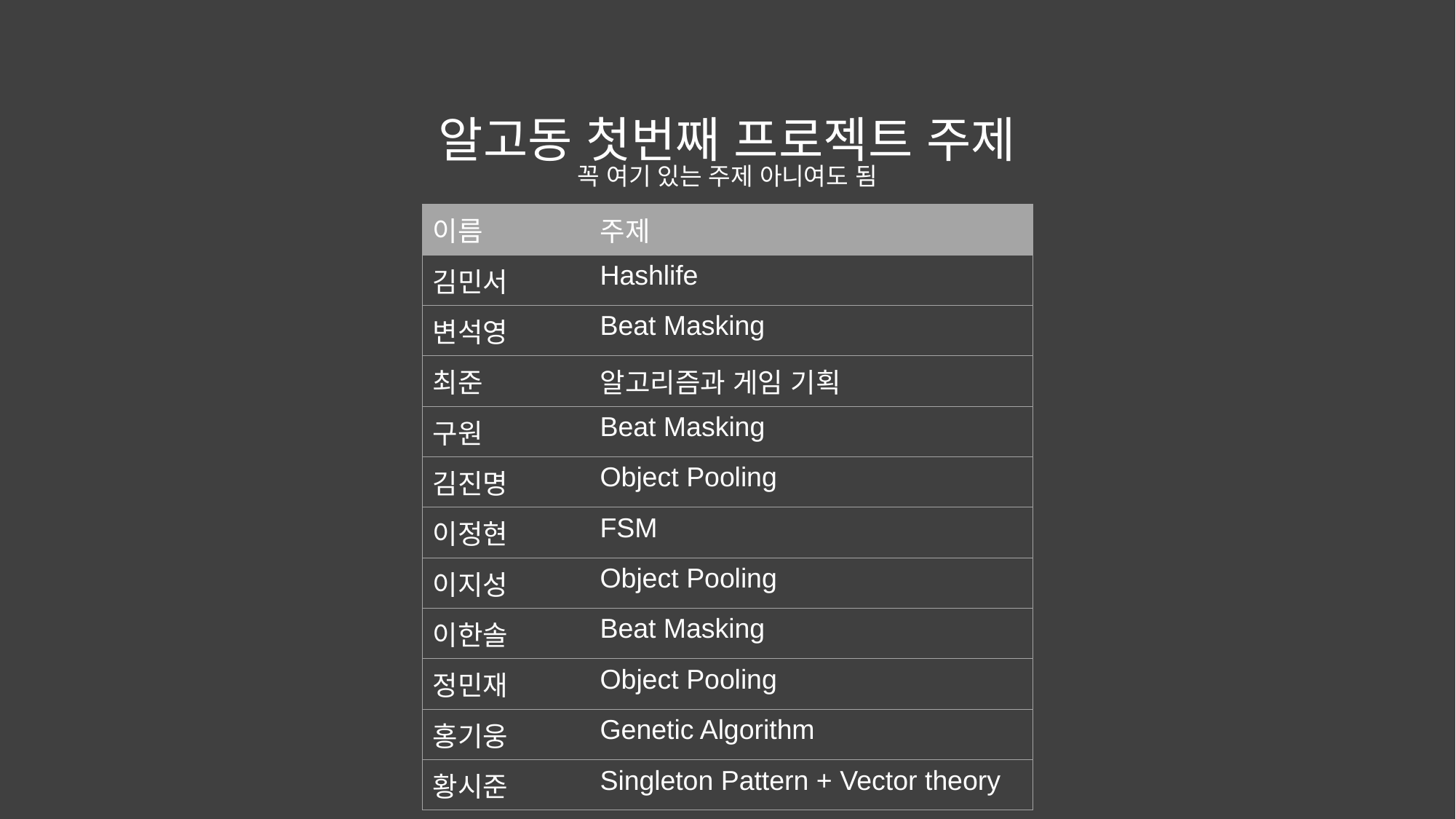

알고동 첫번째 프로젝트 주제
꼭 여기 있는 주제 아니여도 됨
| 이름 | 주제 |
| --- | --- |
| 김민서 | Hashlife |
| 변석영 | Beat Masking |
| 최준 | 알고리즘과 게임 기획 |
| 구원 | Beat Masking |
| 김진명 | Object Pooling |
| 이정현 | FSM |
| 이지성 | Object Pooling |
| 이한솔 | Beat Masking |
| 정민재 | Object Pooling |
| 홍기웅 | Genetic Algorithm |
| 황시준 | Singleton Pattern + Vector theory |